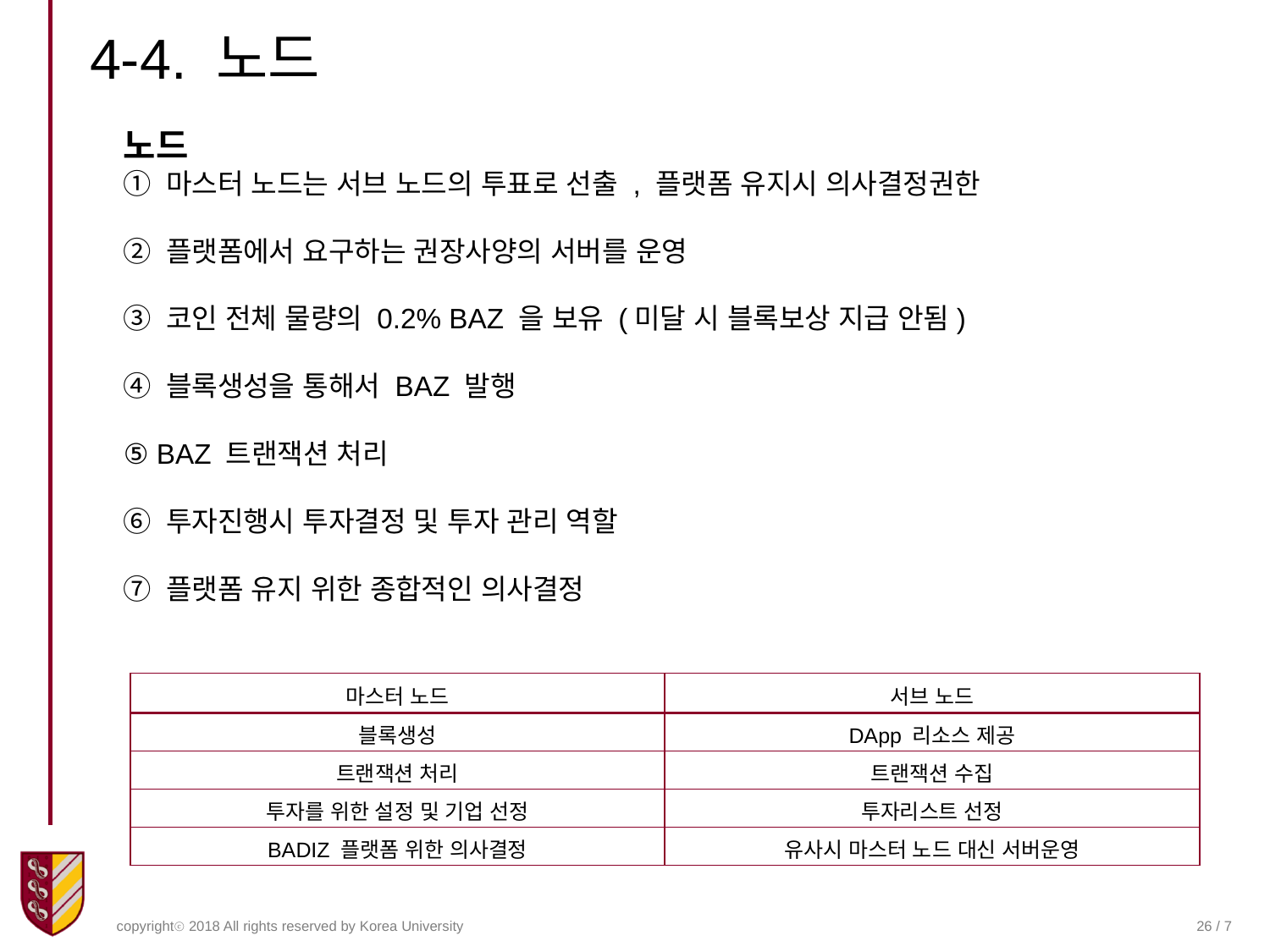

4-4. 노드
노드
① 마스터 노드는 서브 노드의 투표로 선출 , 플랫폼 유지시 의사결정권한

② 플랫폼에서 요구하는 권장사양의 서버를 운영

③ 코인 전체 물량의 0.2% BAZ 을 보유 (미달 시 블록보상 지급 안됨)

④ 블록생성을 통해서 BAZ 발행

⑤ BAZ 트랜잭션 처리

⑥ 투자진행시 투자결정 및 투자 관리 역할

⑦ 플랫폼 유지 위한 종합적인 의사결정

| 마스터 노드 | 서브 노드 |
| --- | --- |
| 블록생성 | DApp 리소스 제공 |
| 트랜잭션 처리 | 트랜잭션 수집 |
| 투자를 위한 설정 및 기업 선정 | 투자리스트 선정 |
| BADIZ 플랫폼 위한 의사결정 | 유사시 마스터 노드 대신 서버운영 |